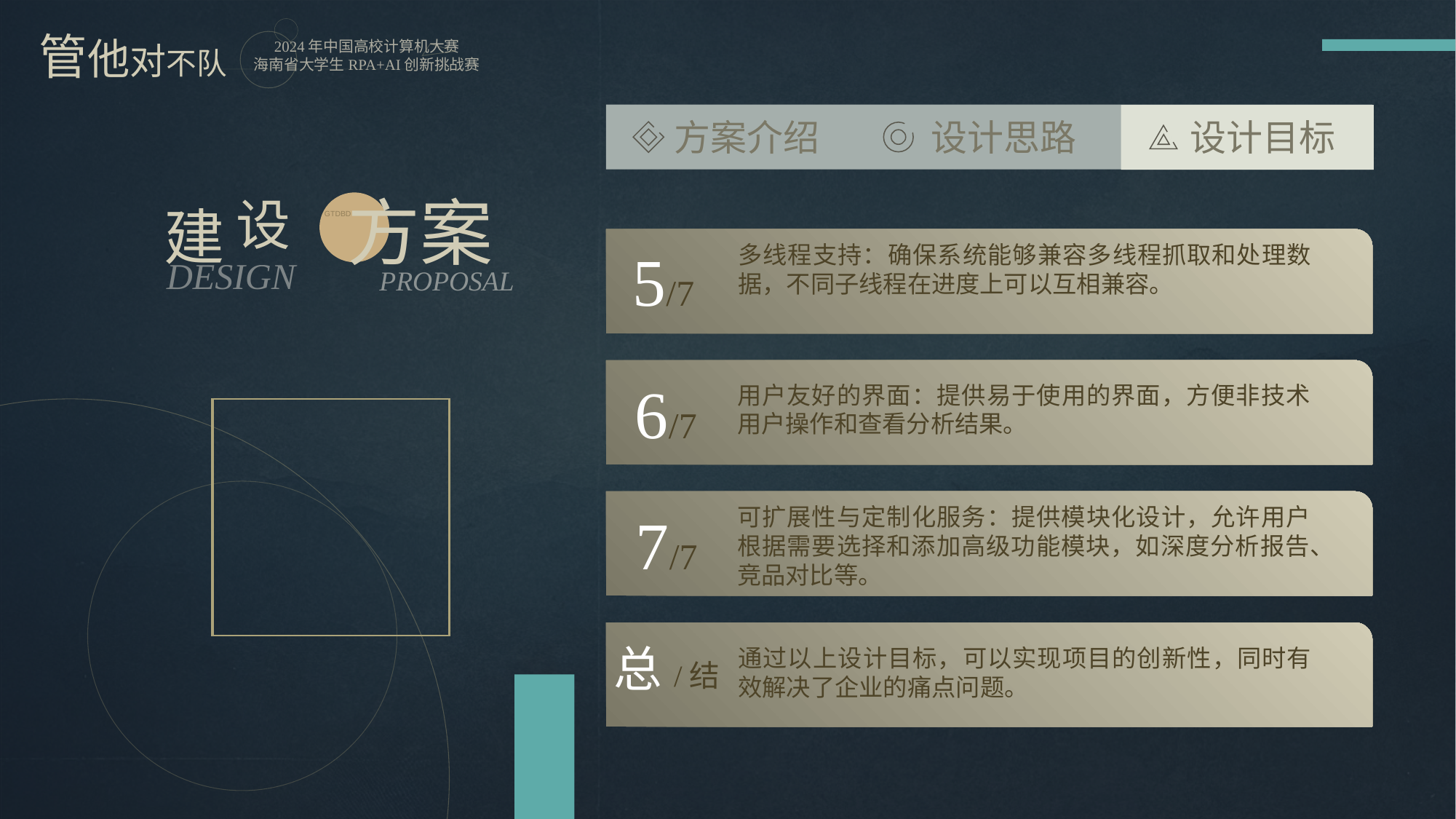

方案介绍
设计思路
设计目标

方案
设
建

GTDBD

5/7
多线程支持：确保系统能够兼容多线程抓取和处理数据，不同子线程在进度上可以互相兼容。
DESIGN
PROPOSAL

6/7
用户友好的界面：提供易于使用的界面，方便非技术用户操作和查看分析结果。

可扩展性与定制化服务：提供模块化设计，允许用户根据需要选择和添加高级功能模块，如深度分析报告、竞品对比等。
7/7

总/结
通过以上设计目标，可以实现项目的创新性，同时有效解决了企业的痛点问题。